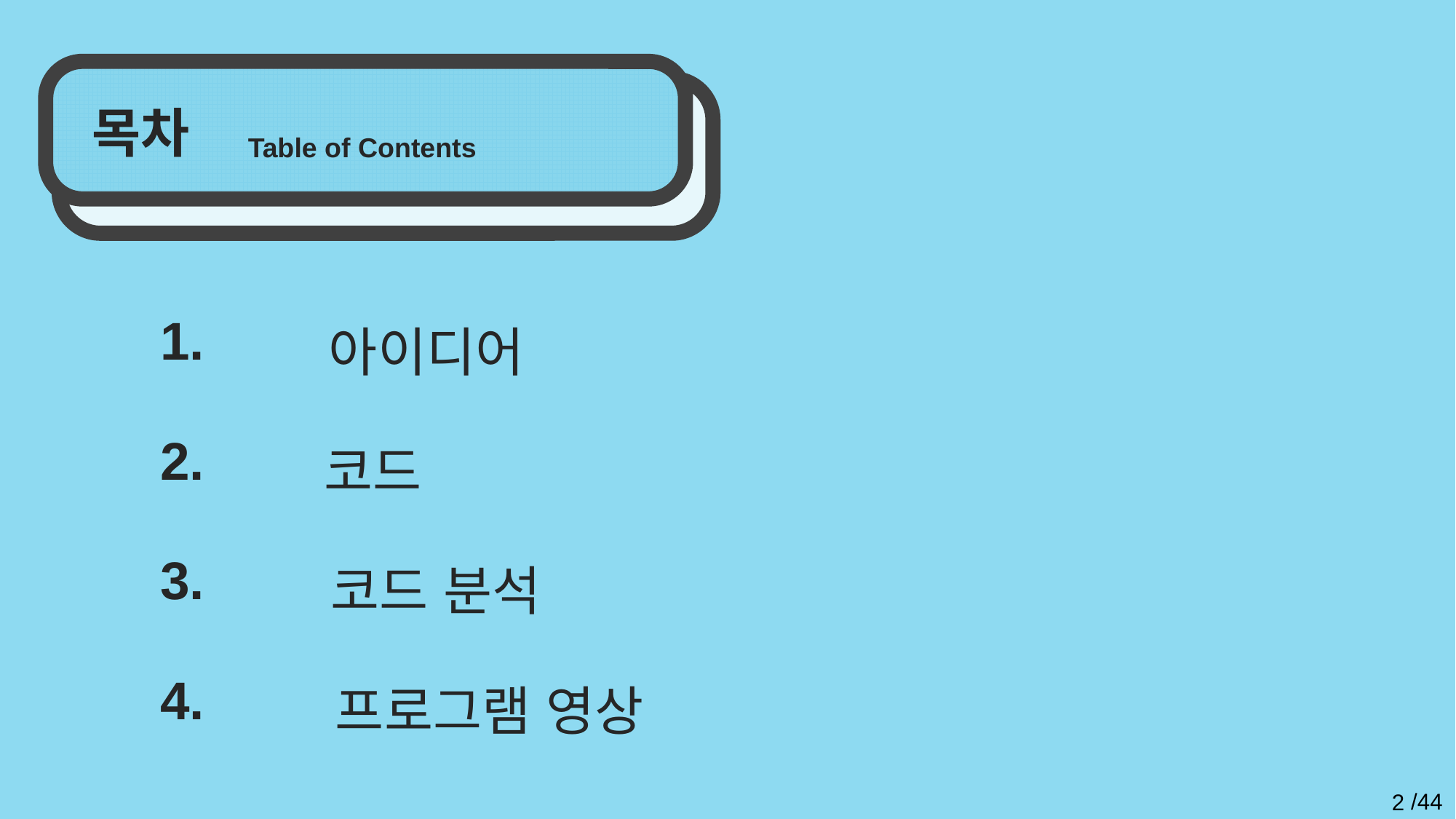

목차
Table of Contents
1.
아이디어
2.
코드
3.
코드 분석
4.
프로그램 영상
2